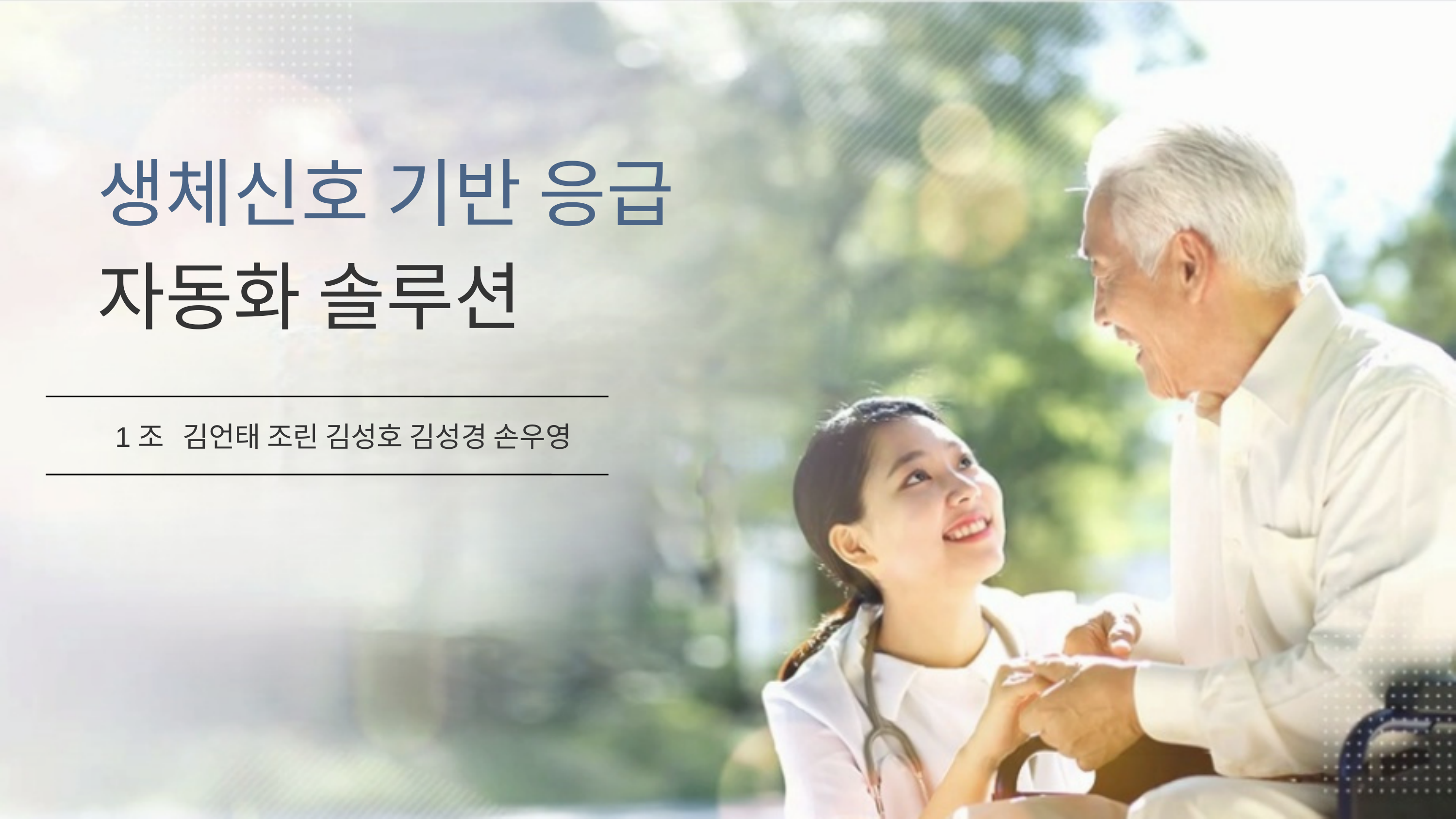

생체신호 기반 응급
자동화 솔루션

1조   김언태 조린 김성호 김성경 손우영